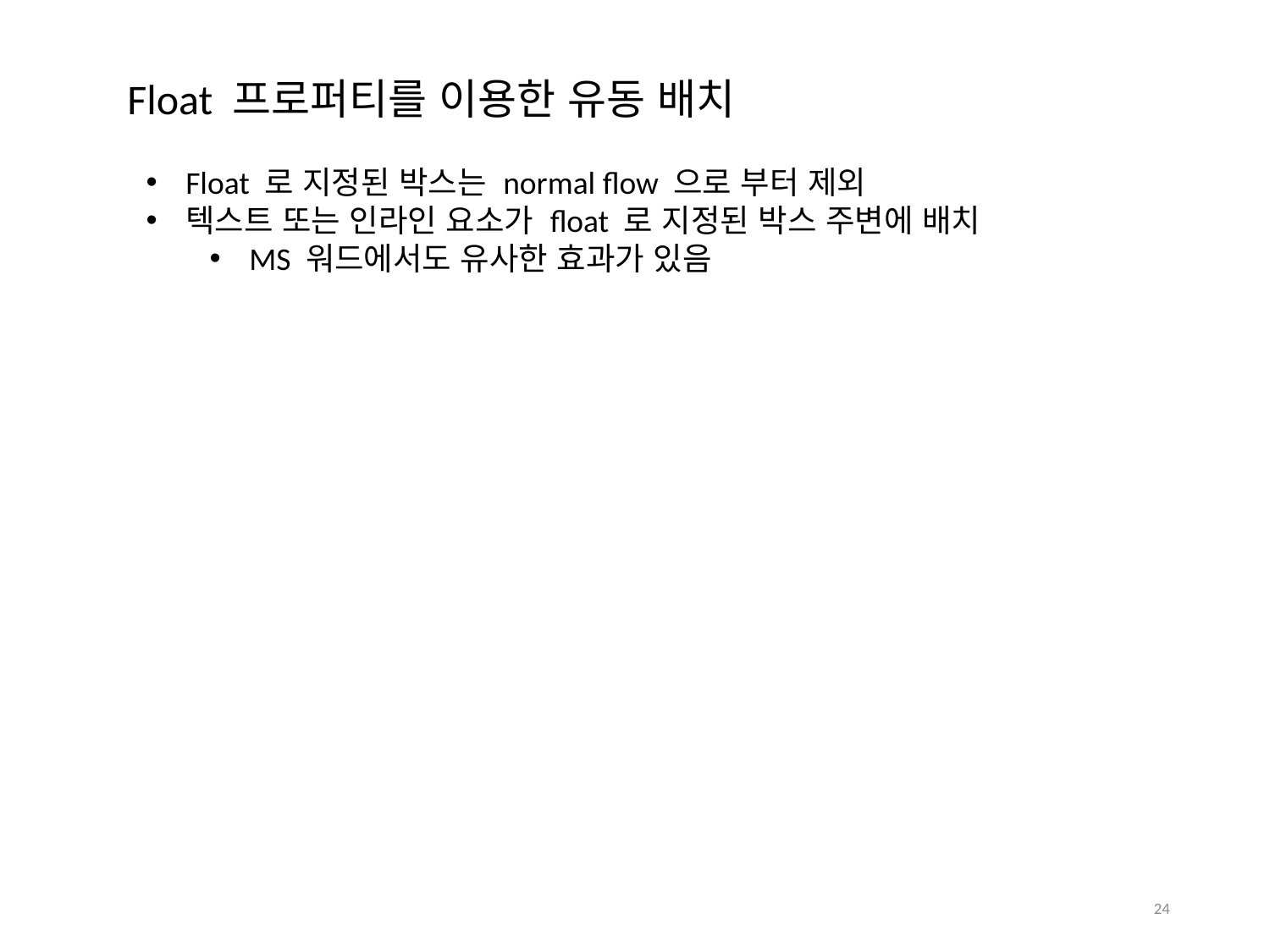

Float 프로퍼티를 이용한 유동 배치
Float 로 지정된 박스는 normal flow 으로 부터 제외
텍스트 또는 인라인 요소가 float 로 지정된 박스 주변에 배치
MS 워드에서도 유사한 효과가 있음

24